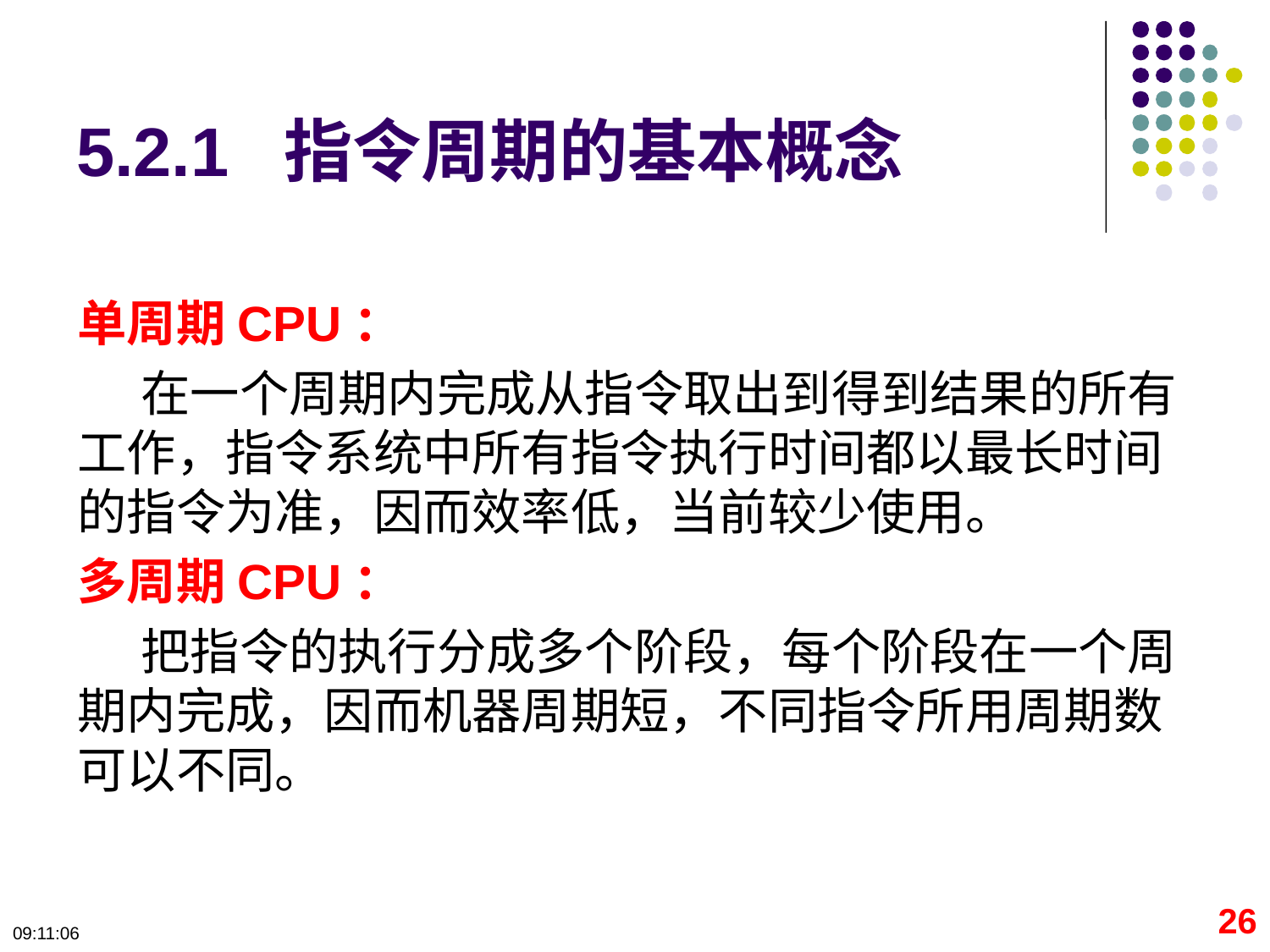

# 5.2.1  指令周期的基本概念
单周期CPU：
在一个周期内完成从指令取出到得到结果的所有工作，指令系统中所有指令执行时间都以最长时间的指令为准，因而效率低，当前较少使用。
多周期CPU：
把指令的执行分成多个阶段，每个阶段在一个周期内完成，因而机器周期短，不同指令所用周期数可以不同。
26
09:11:06